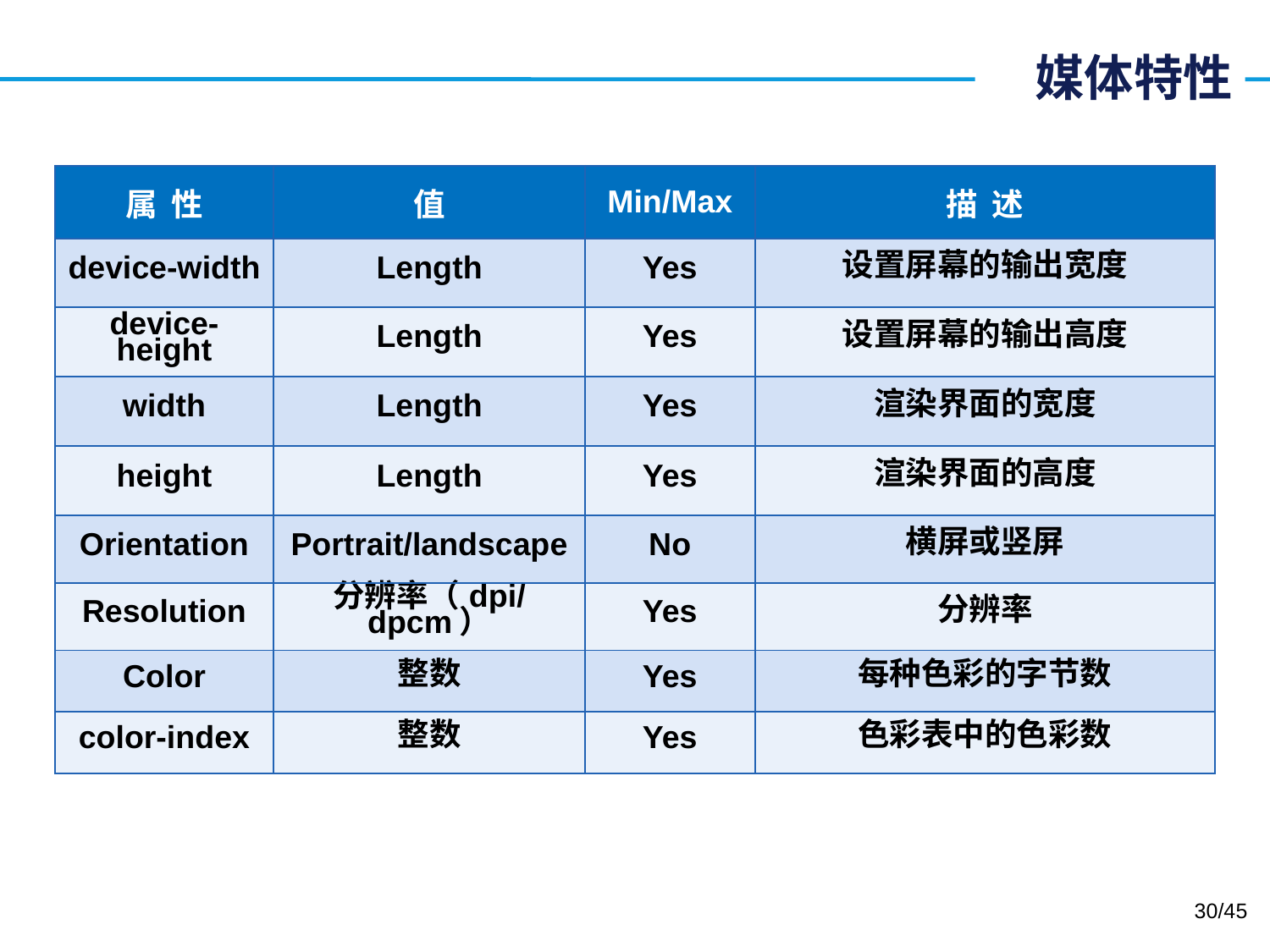

# 媒体特性
是CSS3对媒体类型的增强版
可以将媒体特性看成
“媒体类型（判断条件）+ CSS（符合条件的样式规则）”

| 属 性 | 值 | Min/Max | 描 述 |
| --- | --- | --- | --- |
| device-width | Length | Yes | 设置屏幕的输出宽度 |
| device-height | Length | Yes | 设置屏幕的输出高度 |
| width | Length | Yes | 渲染界面的宽度 |
| height | Length | Yes | 渲染界面的高度 |
| Orientation | Portrait/landscape | No | 横屏或竖屏 |
| Resolution | 分辨率（dpi/dpcm） | Yes | 分辨率 |
| Color | 整数 | Yes | 每种色彩的字节数 |
| color-index | 整数 | Yes | 色彩表中的色彩数 |
30/45